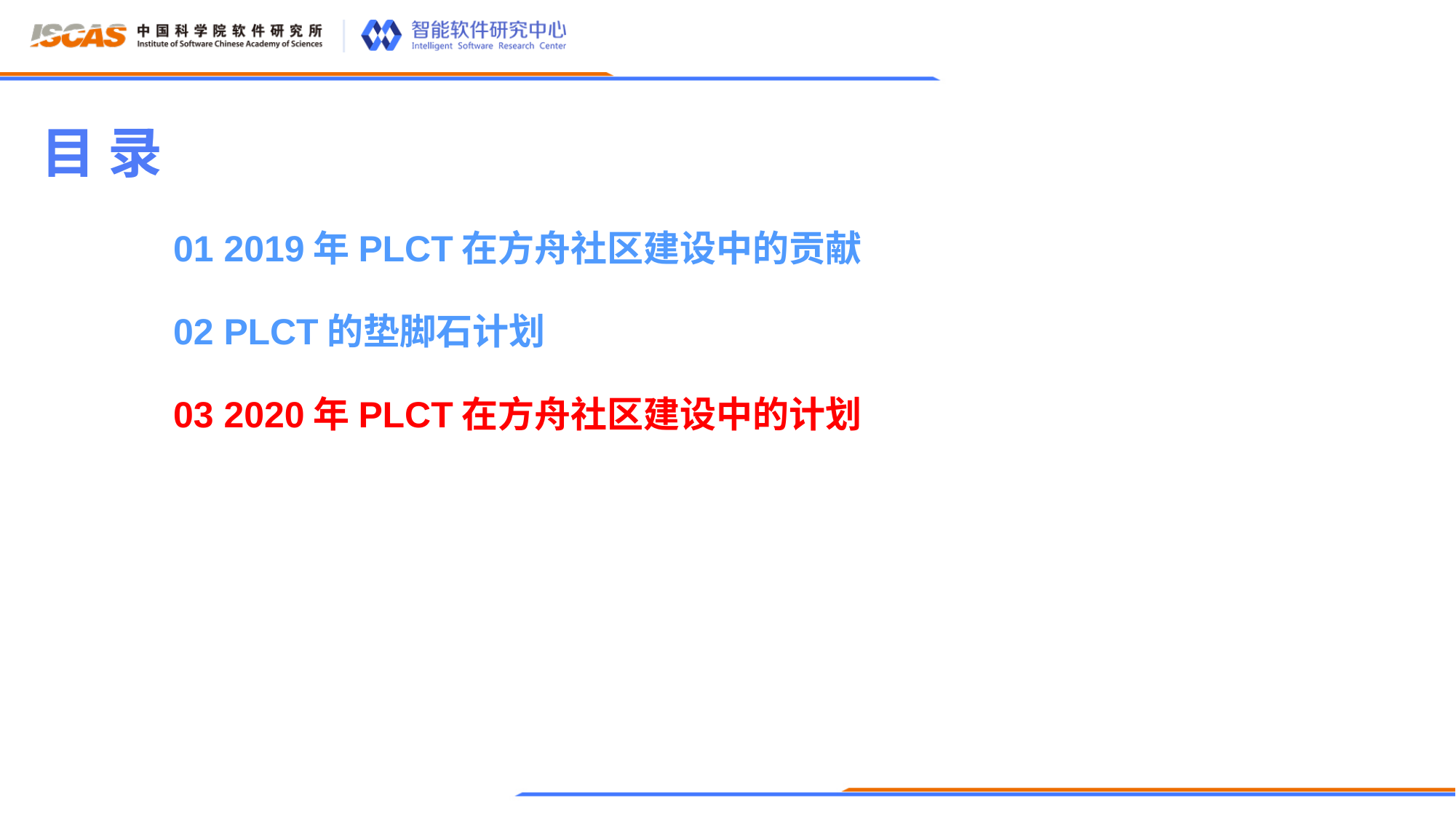

目 录
01 2019年PLCT在方舟社区建设中的贡献
02 PLCT的垫脚石计划
03 2020年PLCT在方舟社区建设中的计划